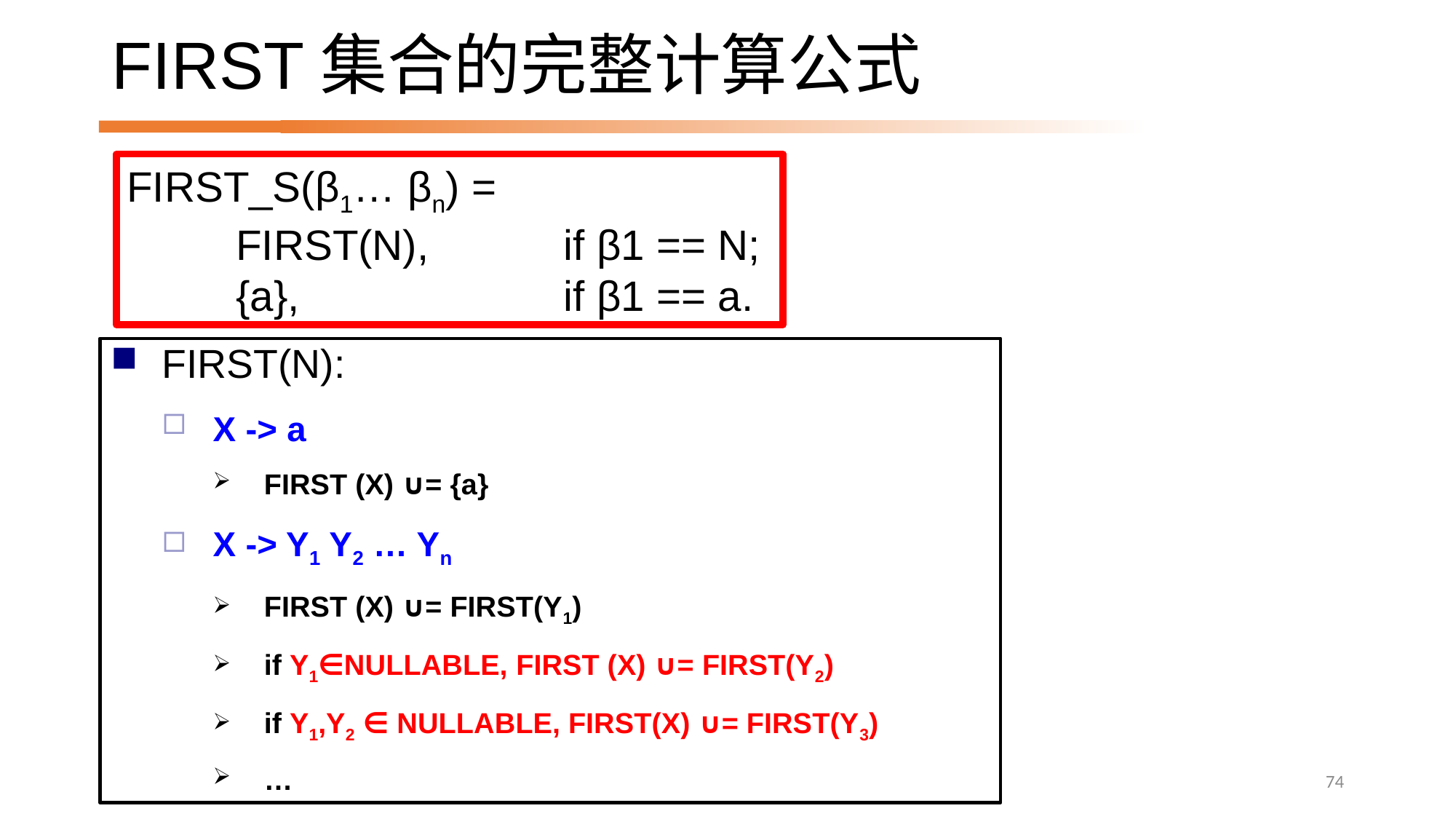

# FIRST集合的完整计算公式
FIRST_S(β1… βn) =
	FIRST(N), 		if β1 == N;
	{a}, 			if β1 == a.
FIRST(N):
X -> a
FIRST (X) ∪= {a}
X -> Y1 Y2 … Yn
FIRST (X) ∪= FIRST(Y1)
if Y1∈NULLABLE, FIRST (X) ∪= FIRST(Y2)
if Y1,Y2 ∈ NULLABLE, FIRST(X) ∪= FIRST(Y3)
…
74